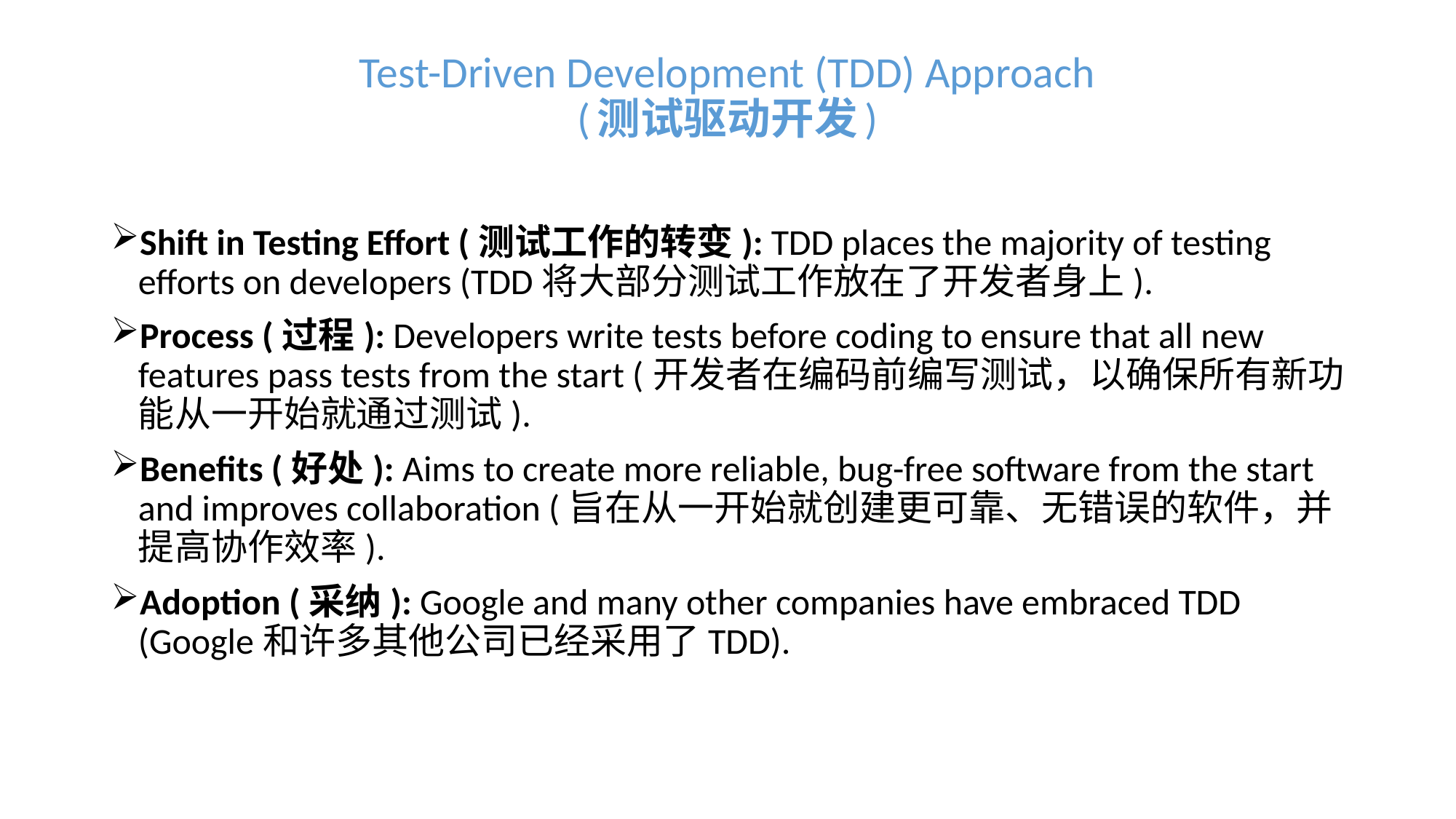

# Test-Driven Development (TDD) Approach (测试驱动开发)
Shift in Testing Effort (测试工作的转变): TDD places the majority of testing efforts on developers (TDD将大部分测试工作放在了开发者身上).
Process (过程): Developers write tests before coding to ensure that all new features pass tests from the start (开发者在编码前编写测试，以确保所有新功能从一开始就通过测试).
Benefits (好处): Aims to create more reliable, bug-free software from the start and improves collaboration (旨在从一开始就创建更可靠、无错误的软件，并提高协作效率).
Adoption (采纳): Google and many other companies have embraced TDD (Google和许多其他公司已经采用了TDD).